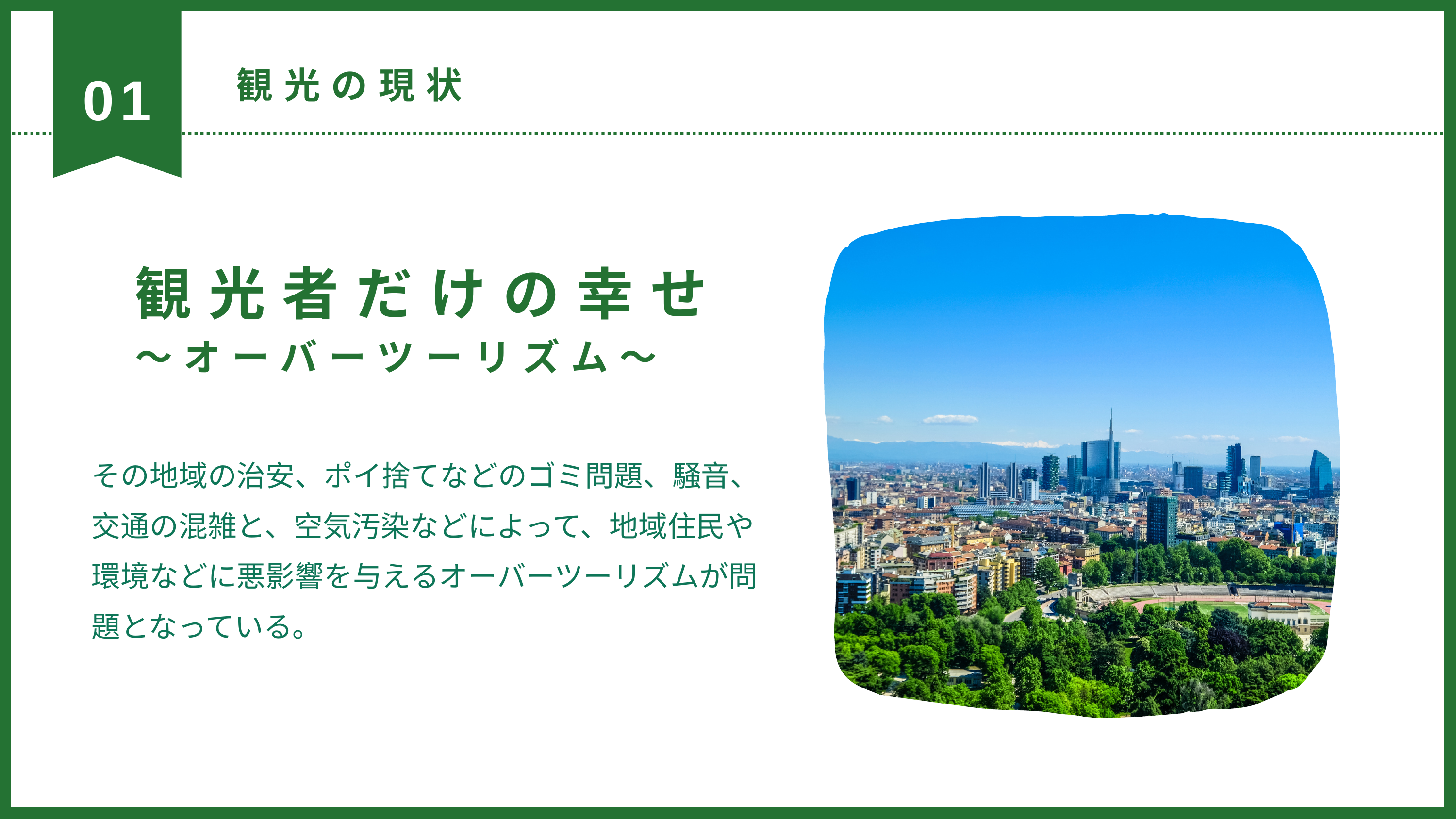

01
観光の現状

観光者だけの幸せ
～オーバーツーリズム～
その地域の治安、ポイ捨てなどのゴミ問題、騒音、交通の混雑と、空気汚染などによって、地域住民や環境などに悪影響を与えるオーバーツーリズムが問題となっている。